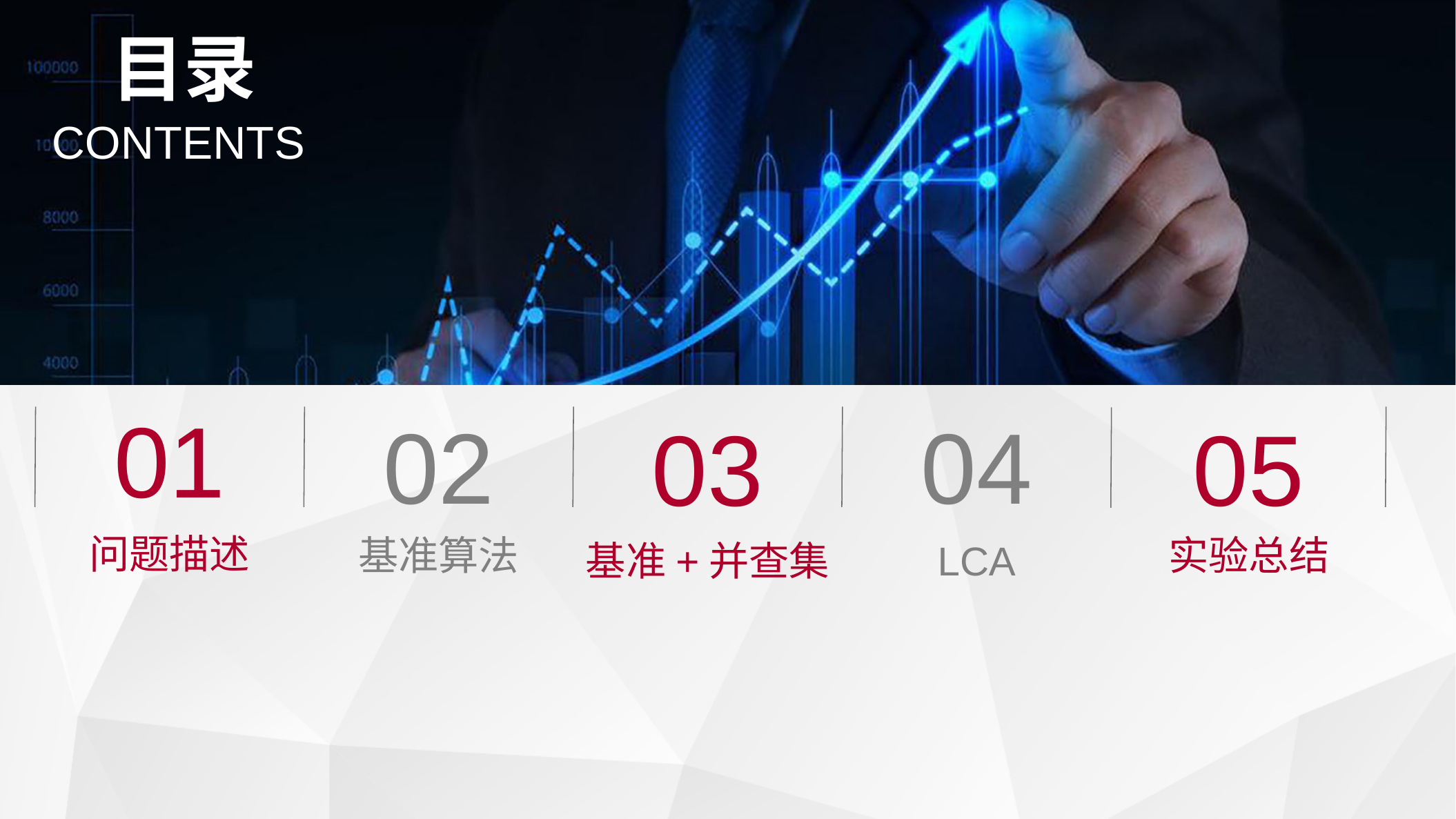

目录
CONTENTS
01
02
04
03
05
问题描述
基准算法
实验总结
LCA
基准+并查集